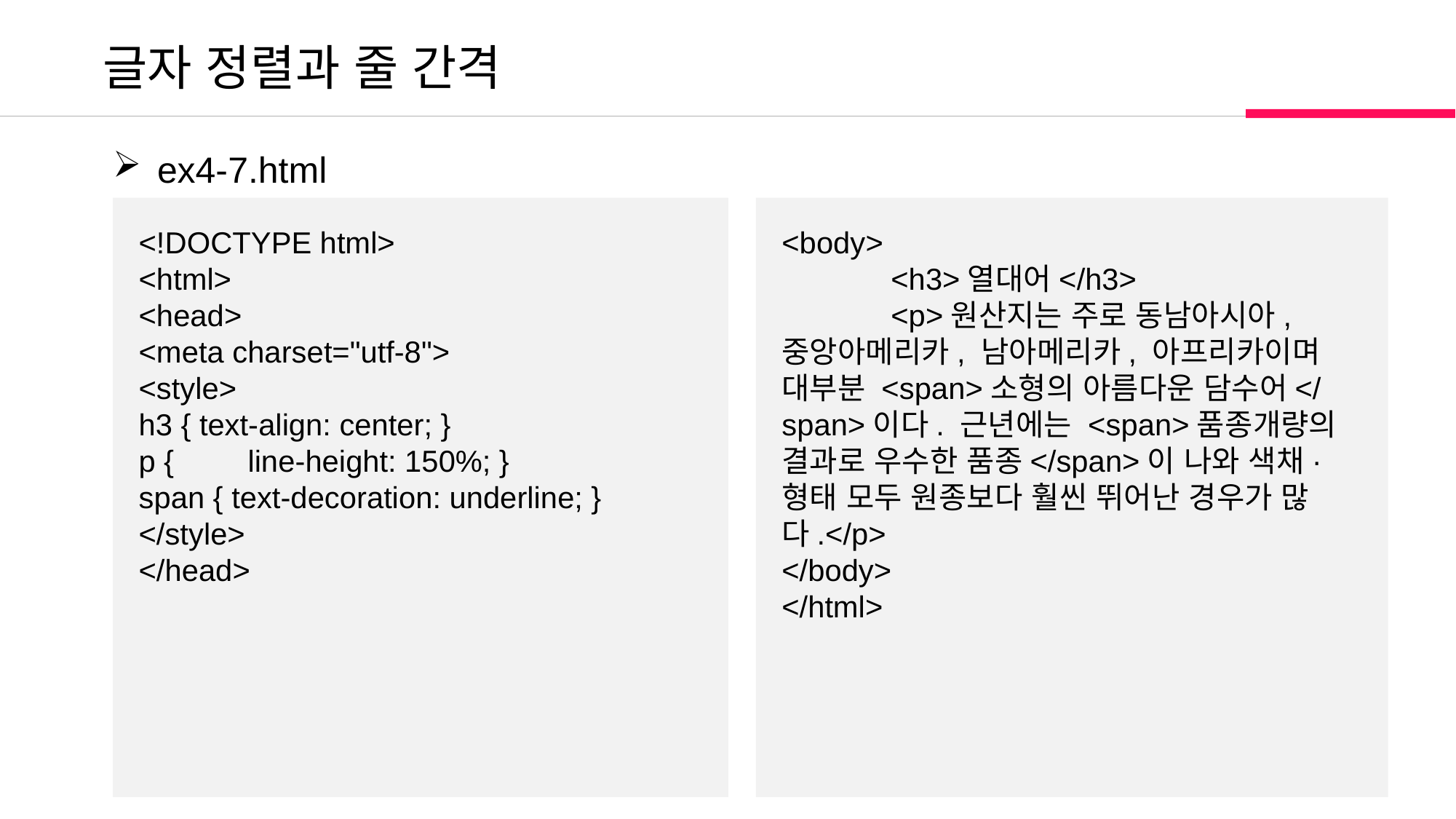

글자 정렬과 줄 간격

 ex4-7.html
<!DOCTYPE html>
<html>
<head>
<meta charset="utf-8">
<style>
h3 { text-align: center; }
p {	line-height: 150%; }
span { text-decoration: underline; }
</style>
</head>
<body>
	<h3>열대어</h3>
	<p>원산지는 주로 동남아시아, 중앙아메리카, 남아메리카, 아프리카이며 대부분 <span>소형의 아름다운 담수어</span>이다. 근년에는 <span>품종개량의 결과로 우수한 품종</span>이 나와 색채·형태 모두 원종보다 훨씬 뛰어난 경우가 많다.</p>
</body>
</html>